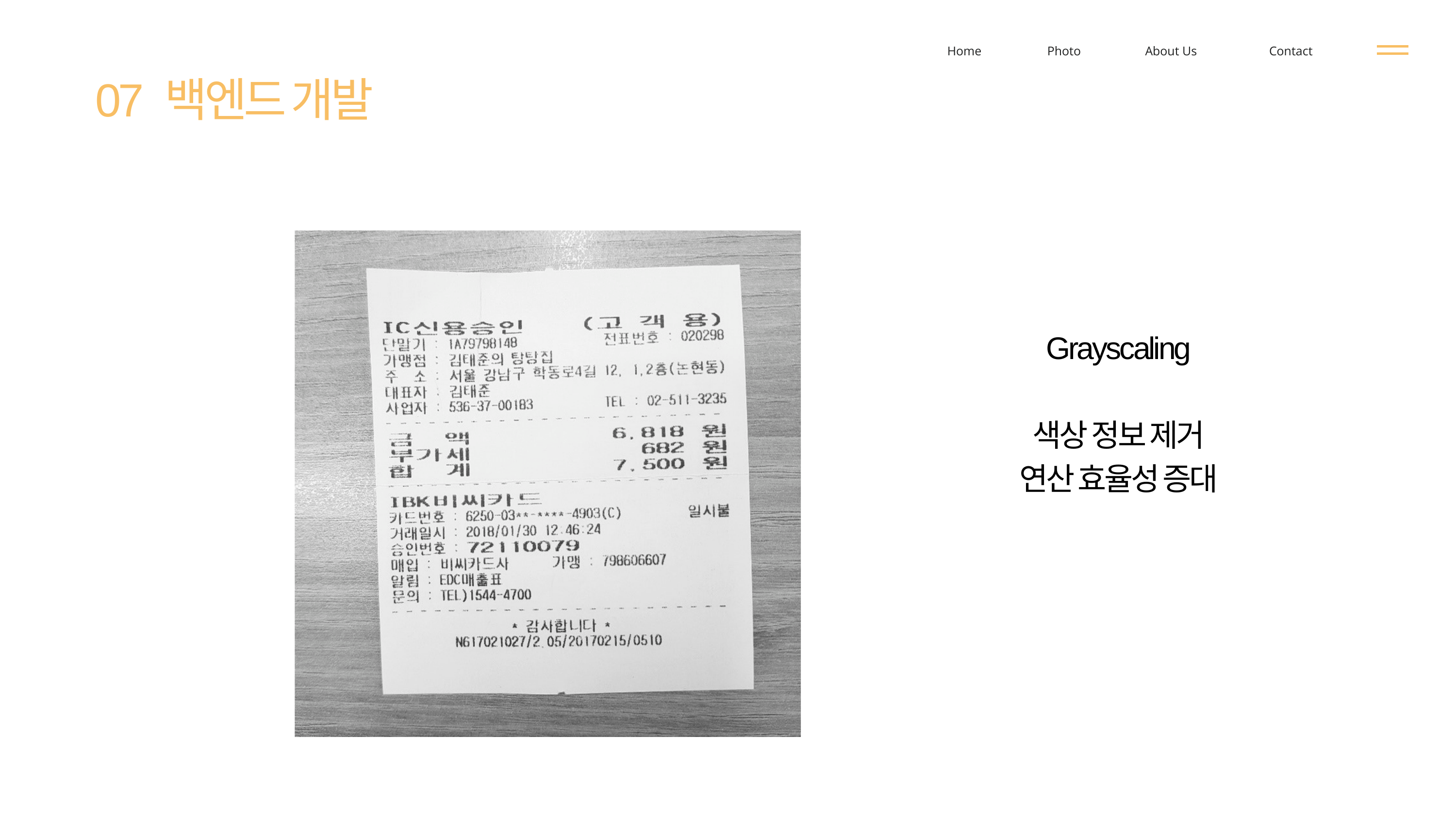

Home
Photo
About Us
Contact

07 백엔드 개발

Grayscaling

색상 정보 제거
연산 효율성 증대